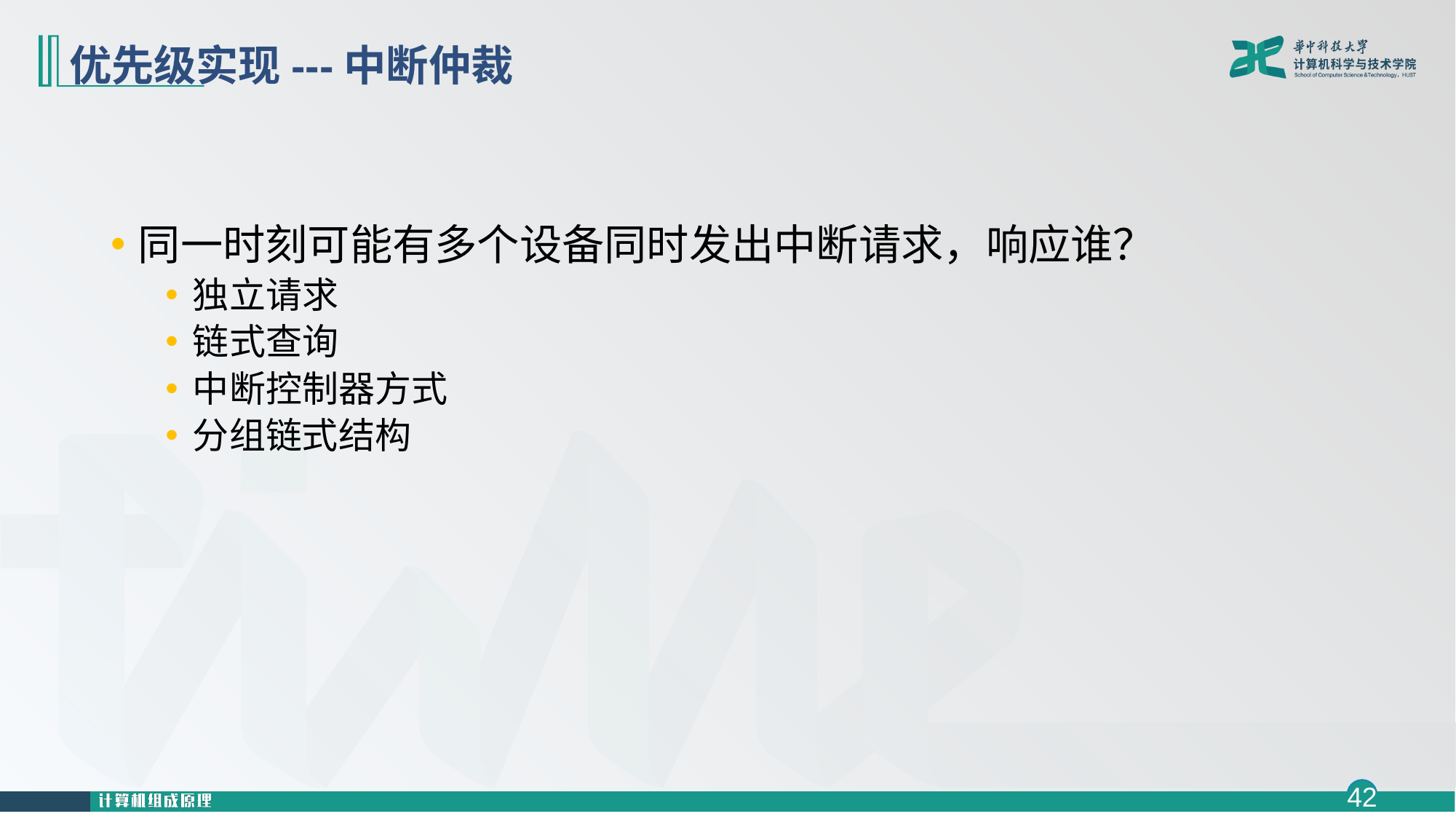

# 优先级实现---中断仲裁
同一时刻可能有多个设备同时发出中断请求，响应谁？
独立请求
链式查询
中断控制器方式
分组链式结构